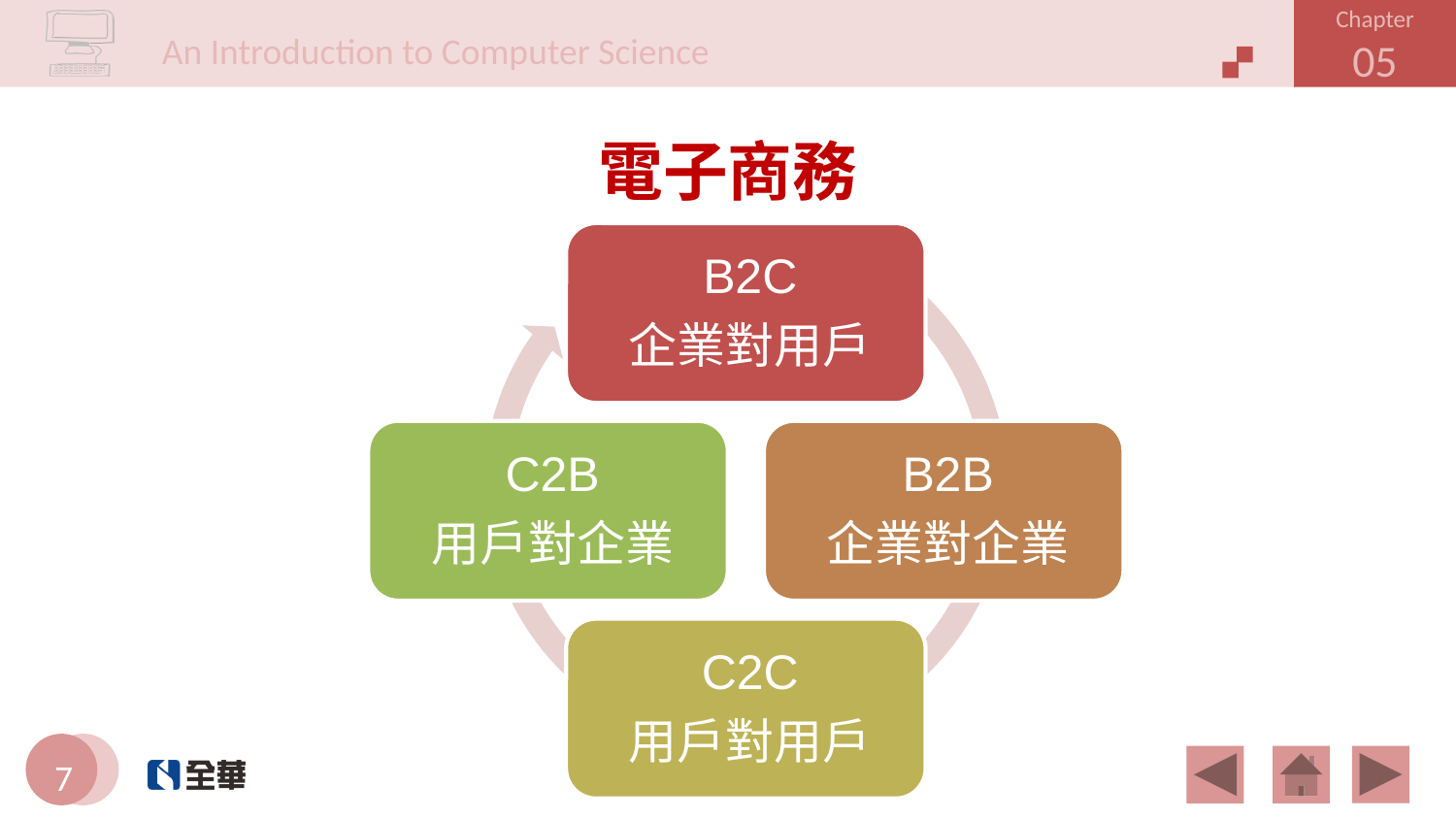

# 電子商務
B2C
企業對用戶
B2B
企業對企業
C2C
用戶對用戶
C2B
用戶對企業